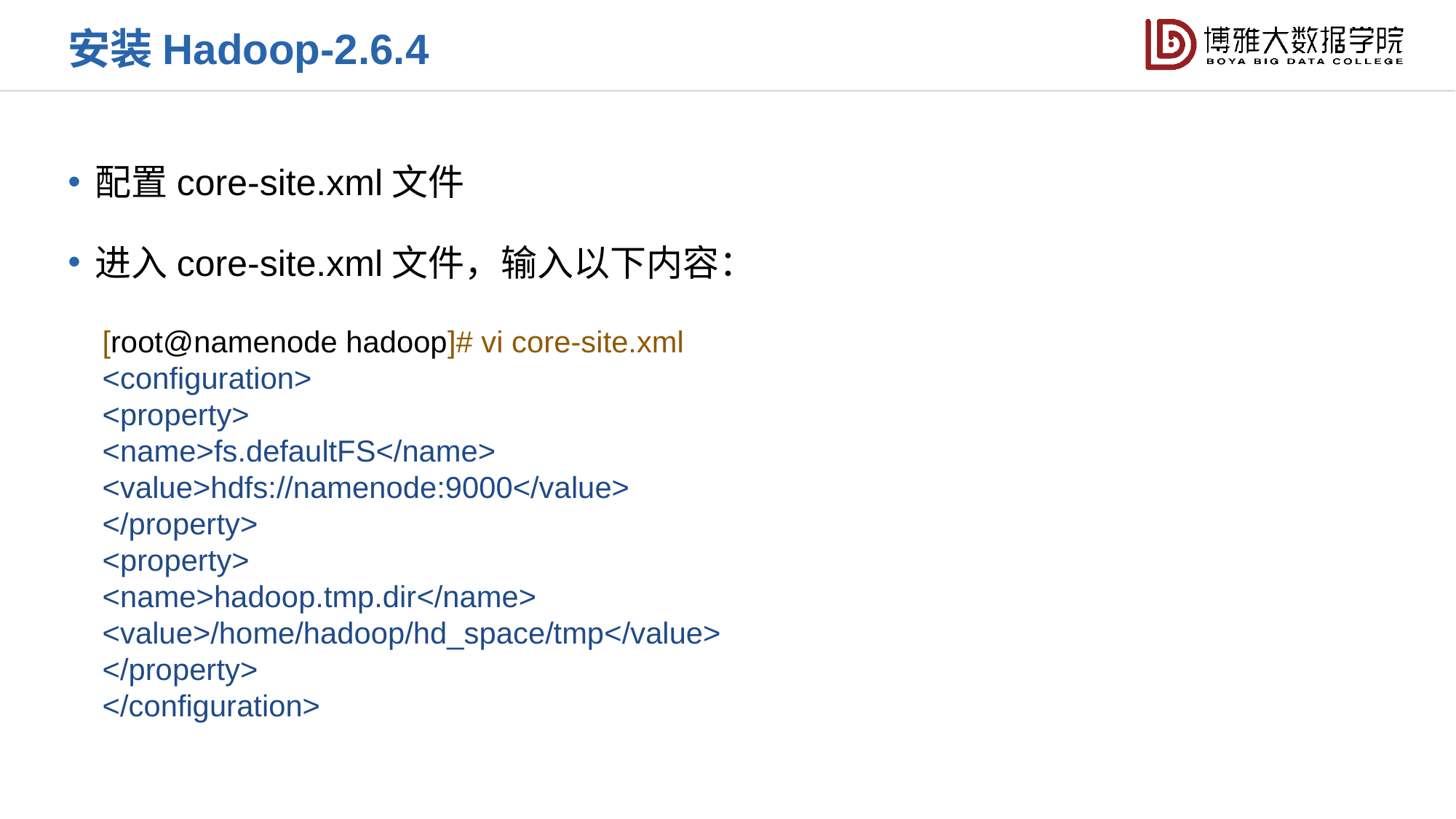

安装Hadoop-2.6.4
配置core-site.xml文件
进入core-site.xml文件，输入以下内容：

[root@namenode hadoop]# vi core-site.xml
<configuration>
<property>
<name>fs.defaultFS</name>
<value>hdfs://namenode:9000</value>
</property>
<property>
<name>hadoop.tmp.dir</name>
<value>/home/hadoop/hd_space/tmp</value>
</property>
</configuration>